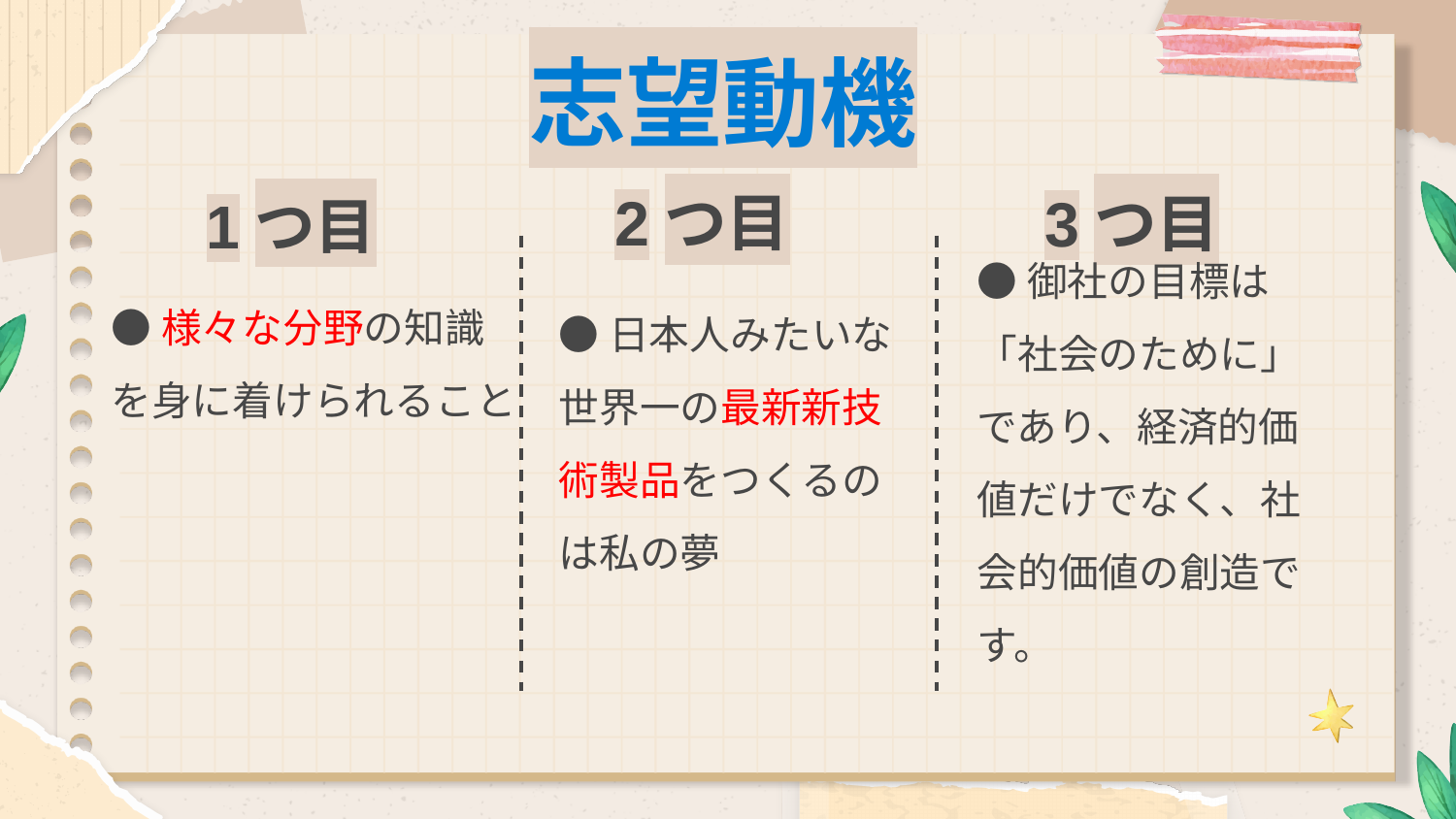

志望動機
2つ目
3つ目
# 1つ目
●様々な分野の知識を身に着けられること
●日本人みたいな
世界一の最新新技術製品をつくるのは私の夢

●御社の目標は「社会のために」であり、経済的価値だけでなく、社会的価値の創造です。